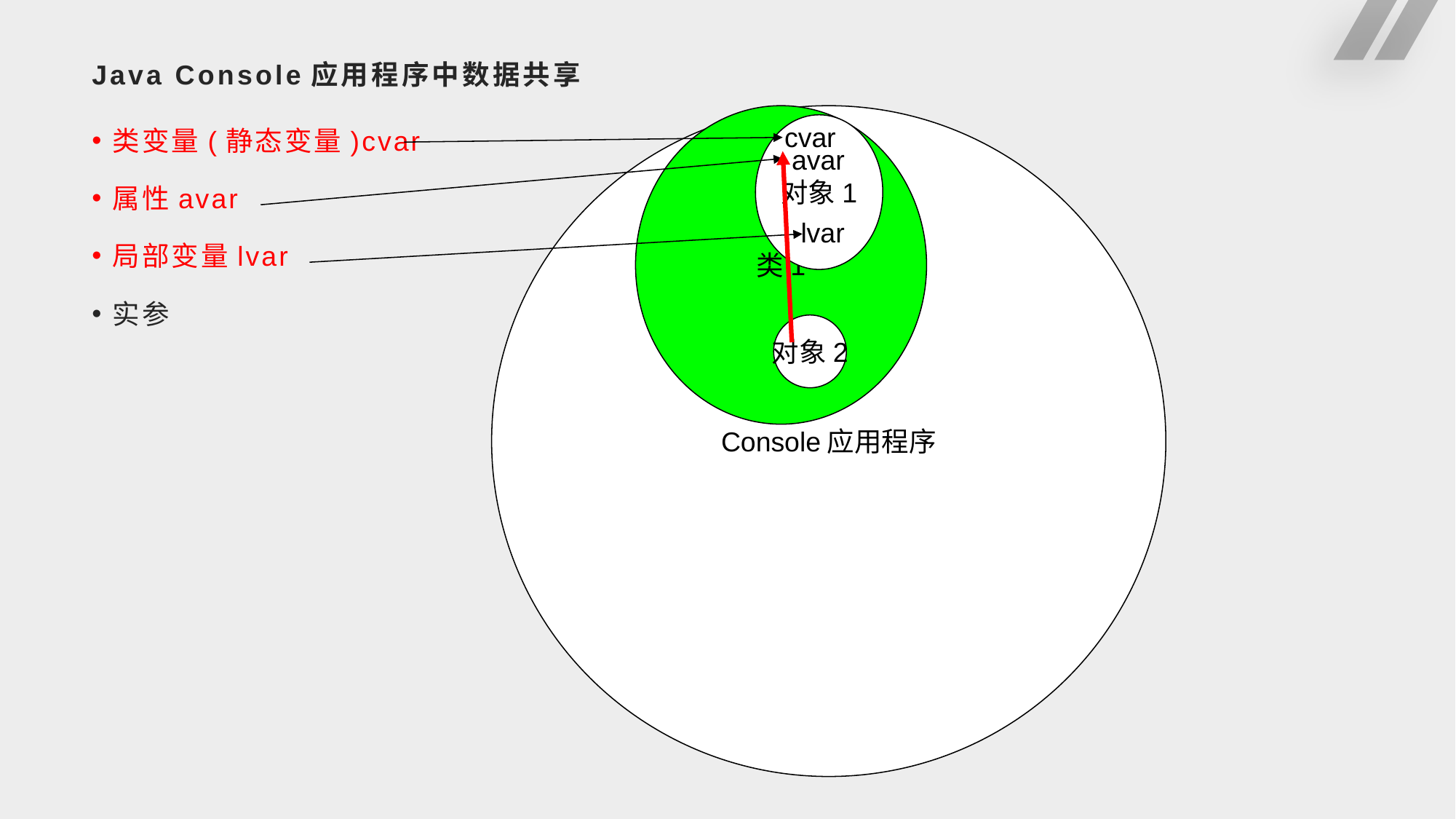

# Java Console应用程序中数据共享
Console应用程序
类1
类变量(静态变量)cvar
属性avar
局部变量lvar
实参

对象1
cvar
avar

lvar

对象2